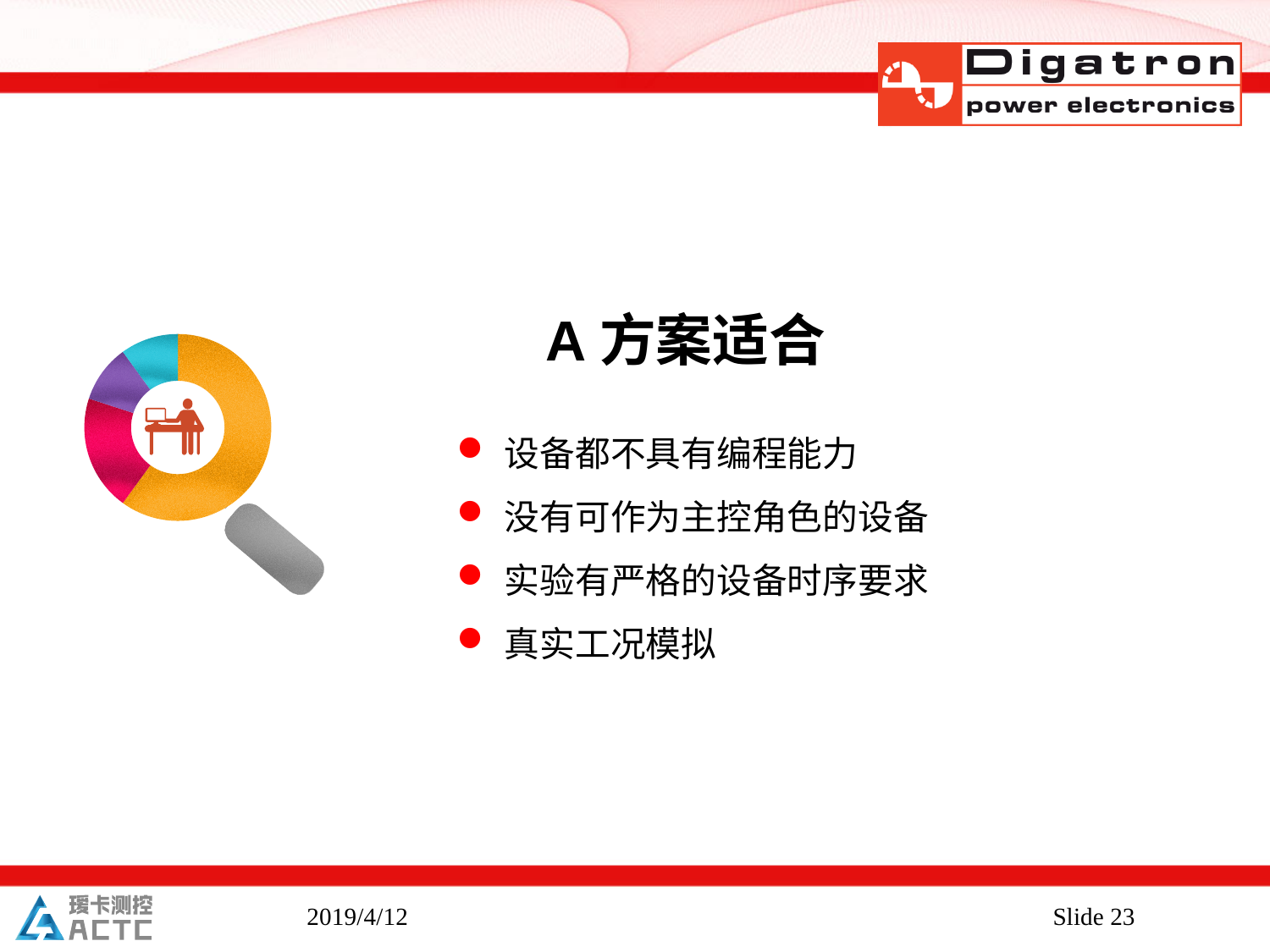

A方案适合

### Chart

| Category | 销售额 |
|---|---|
| 第一季度 | 0.6 |
| 第二季度 | 0.2 |
| 第三季度 | 0.1 |
| 第四季度 | 0.1 |

设备都不具有编程能力
没有可作为主控角色的设备
实验有严格的设备时序要求
真实工况模拟
2019/4/12
Slide 23